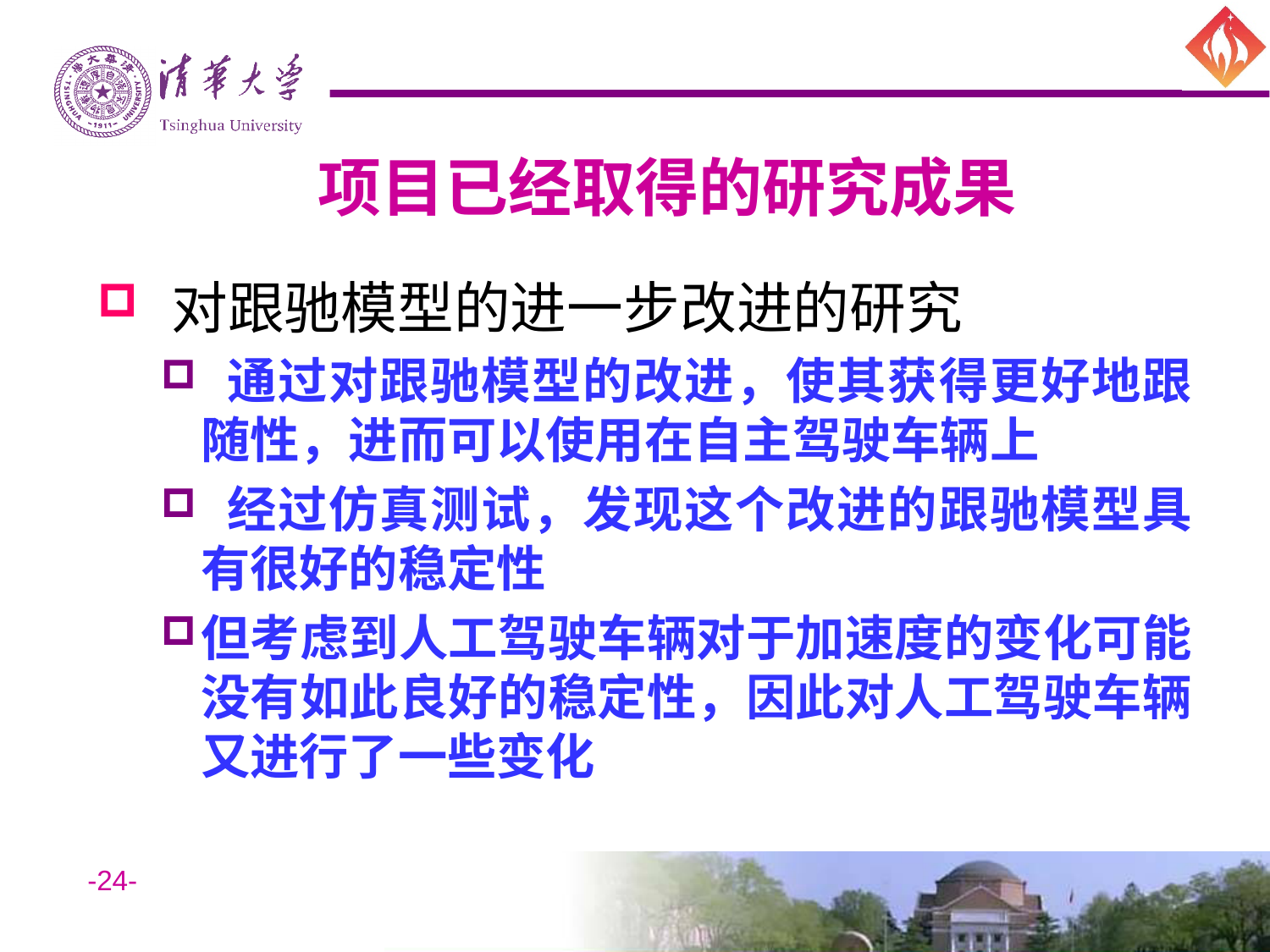

# 项目已经取得的研究成果
 对跟驰模型的进一步改进的研究
 通过对跟驰模型的改进，使其获得更好地跟随性，进而可以使用在自主驾驶车辆上
 经过仿真测试，发现这个改进的跟驰模型具有很好的稳定性
但考虑到人工驾驶车辆对于加速度的变化可能没有如此良好的稳定性，因此对人工驾驶车辆又进行了一些变化